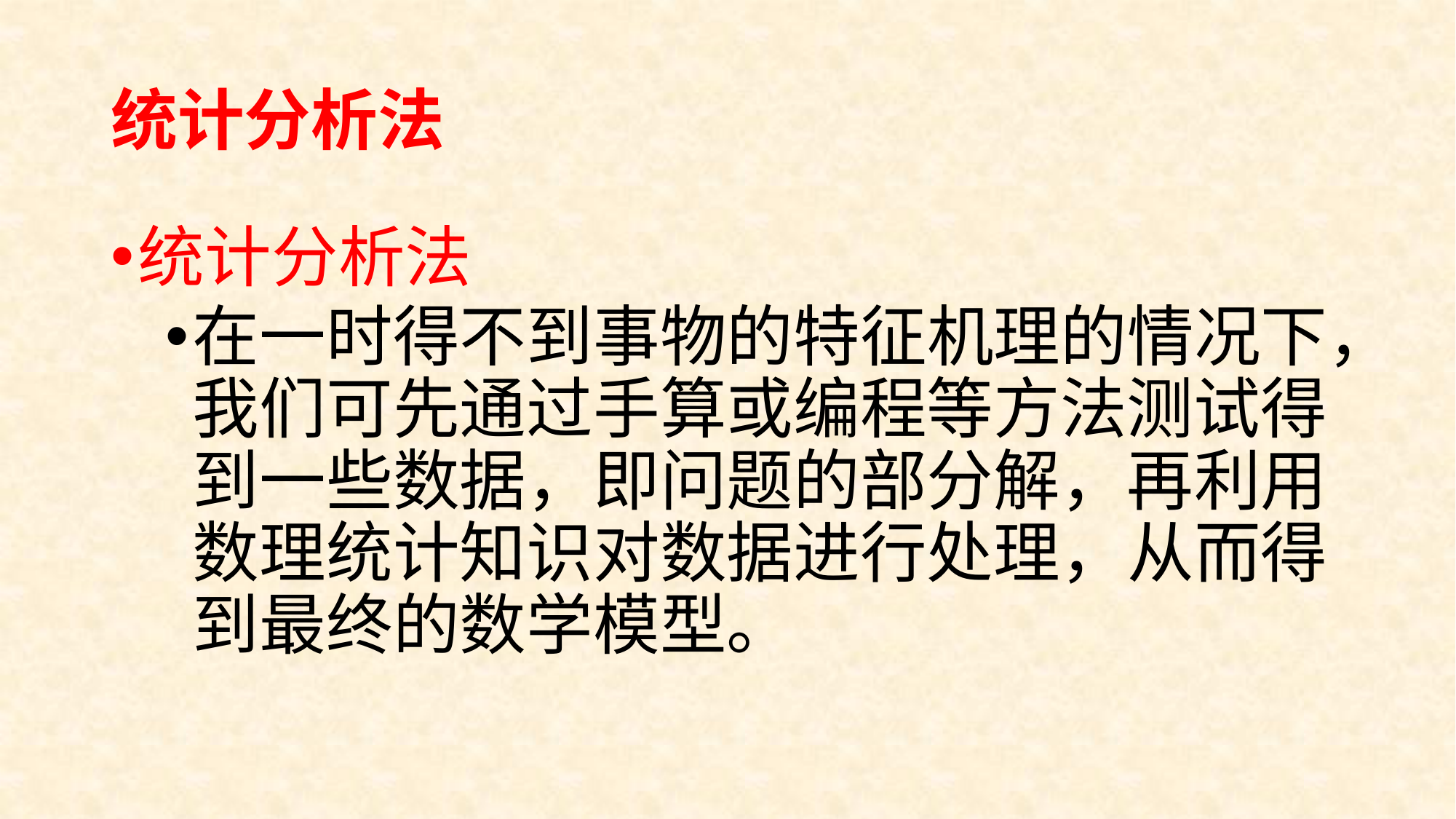

# 统计分析法
统计分析法
在一时得不到事物的特征机理的情况下，我们可先通过手算或编程等方法测试得到一些数据，即问题的部分解，再利用数理统计知识对数据进行处理，从而得到最终的数学模型。